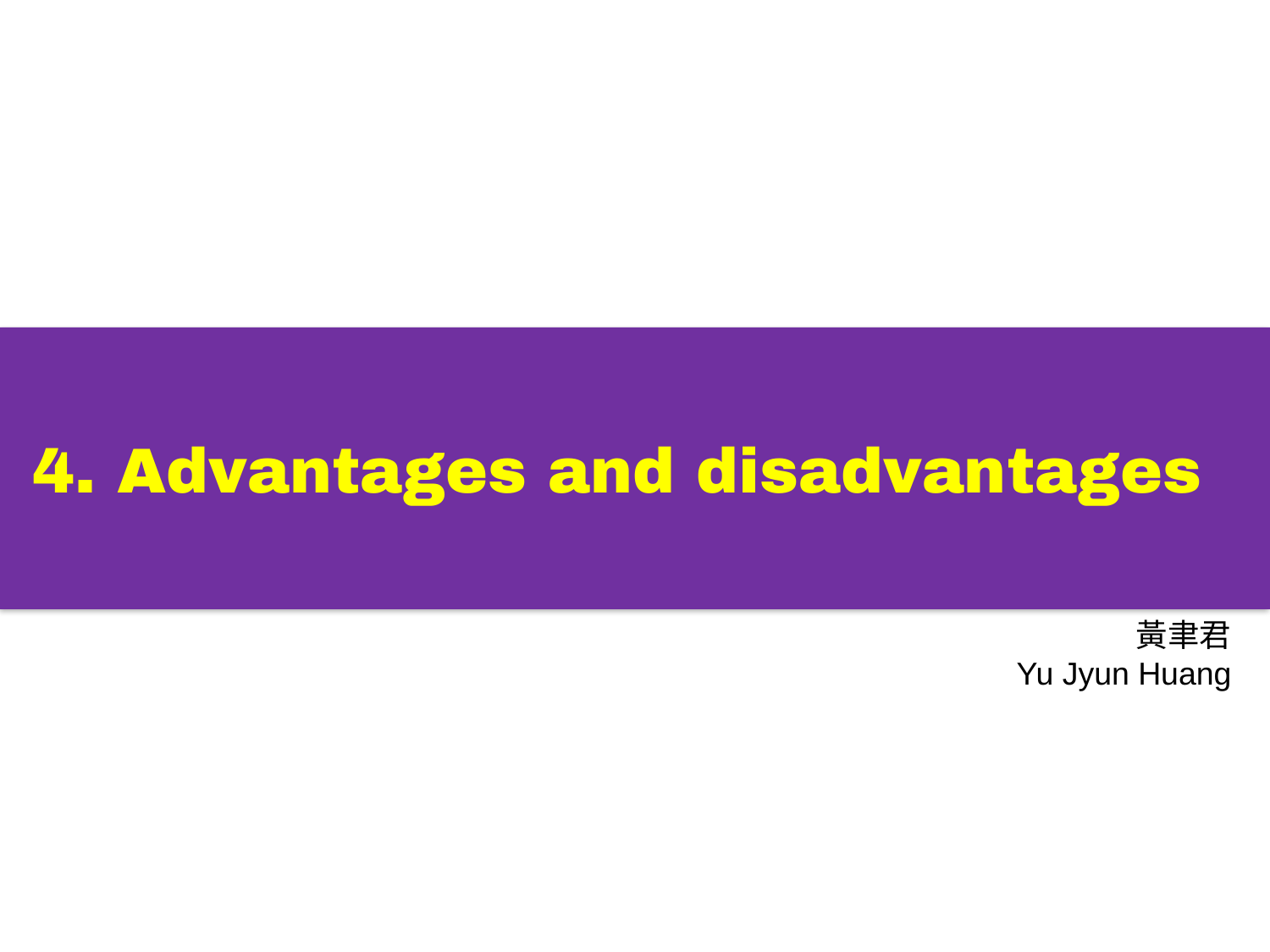

4. Advantages and disadvantages
黃聿君
Yu Jyun Huang